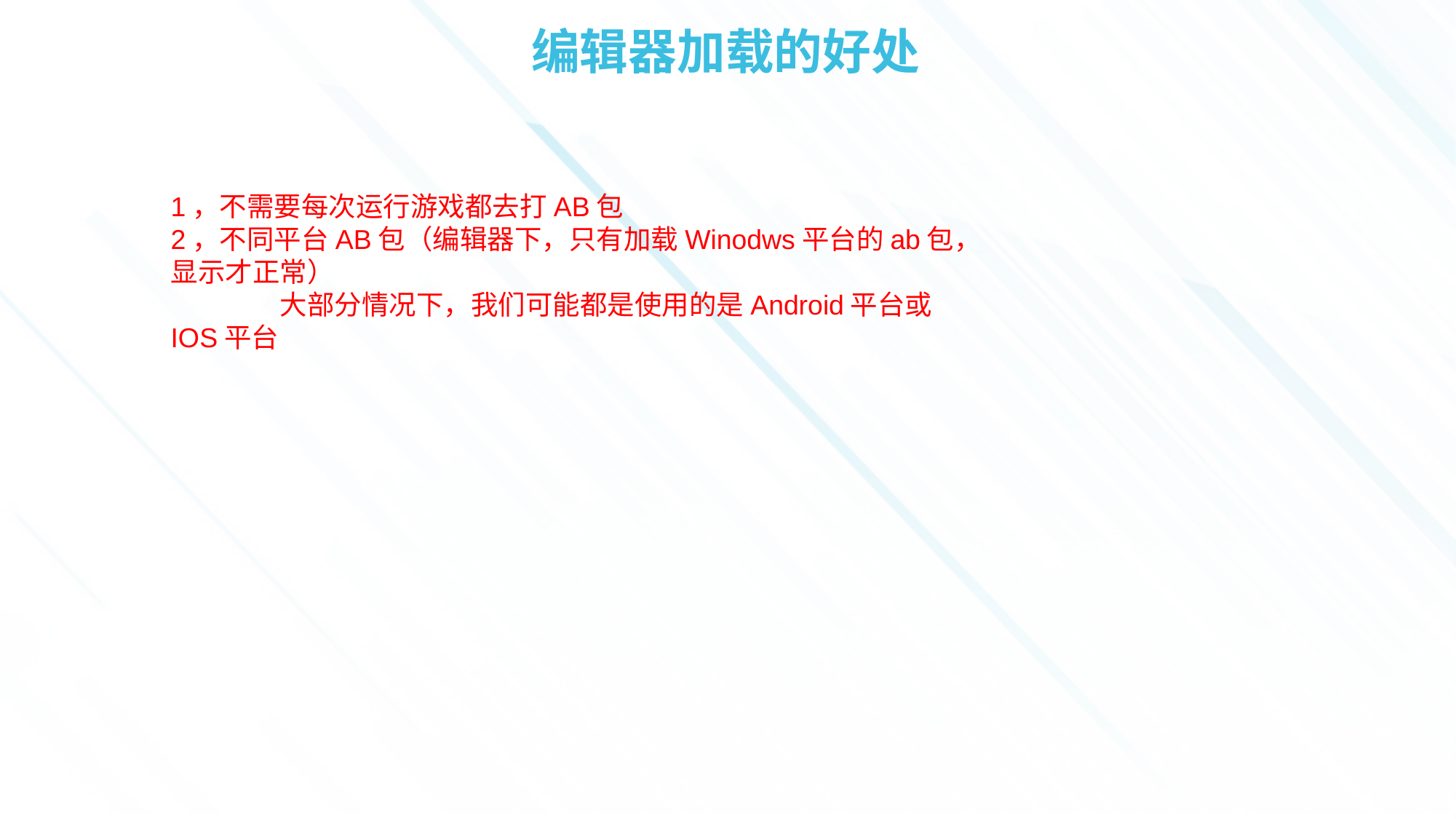

# 编辑器加载的好处
1，不需要每次运行游戏都去打AB包
2，不同平台AB包（编辑器下，只有加载Winodws平台的ab包，显示才正常）
	大部分情况下，我们可能都是使用的是Android平台或IOS平台